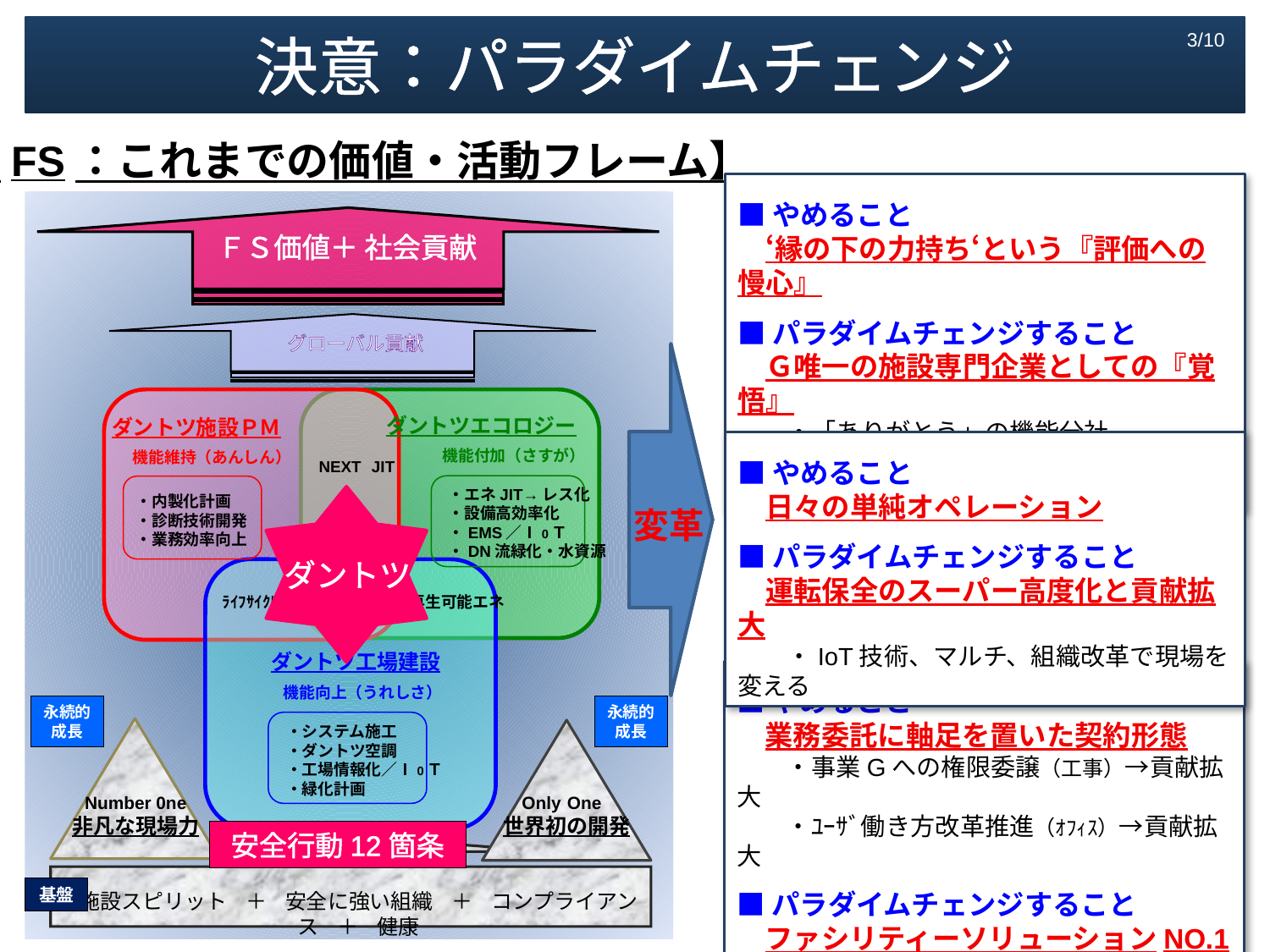

決意：パラダイムチェンジ
3/10
【FS：これまでの価値・活動フレーム】
■やめること
　‘縁の下の力持ち‘という『評価への慢心』
■パラダイムチェンジすること
　Ｇ唯一の施設専門企業としての『覚悟』
　　・「ありがとう」の機能分社
　　　　　　→　「すごい・さすが」のソリューション企業

    ＦＳ価値＋ 社会貢献
     グローバル貢献

ダントツエコロジー
ダントツ施設ＰＭ
機能付加（さすが）
機能維持（あんしん）
NEXT　JIT

　・エネJIT→レス化
　・設備高効率化
　・EMS／Ⅰ0Ｔ
　・DN流緑化・水資源

　・内製化計画
　・診断技術開発
　・業務効率向上

ダントツ

ﾗｲﾌｻｲｸﾙｺｽﾄ
再生可能エネ
ダントツ工場建設
機能向上（うれしさ）
永続的
成長
永続的
成長

　・システム施工
　・ダントツ空調
　・工場情報化／Ⅰ0Ｔ
　・緑化計画

Number 0ne
非凡な現場力
Only　One
世界初の開発

基盤
施設スピリット　＋　安全に強い組織　＋　コンプライアンス　＋　健康
安全行動12箇条

■やめること
　日々の単純オペレーション
■パラダイムチェンジすること
　運転保全のスーパー高度化と貢献拡大
　　・IoT技術、マルチ、組織改革で現場を変える
変革
■やめること
　業務委託に軸足を置いた契約形態
　　・事業Gへの権限委譲（工事）→貢献拡大
　　・ﾕｰｻﾞ働き方改革推進（ｵﾌｨｽ）→貢献拡大
■パラダイムチェンジすること
　ファシリティーソリューションNO.1
　　・ DNJP→DNG→仕入先→トヨタＧ→社会